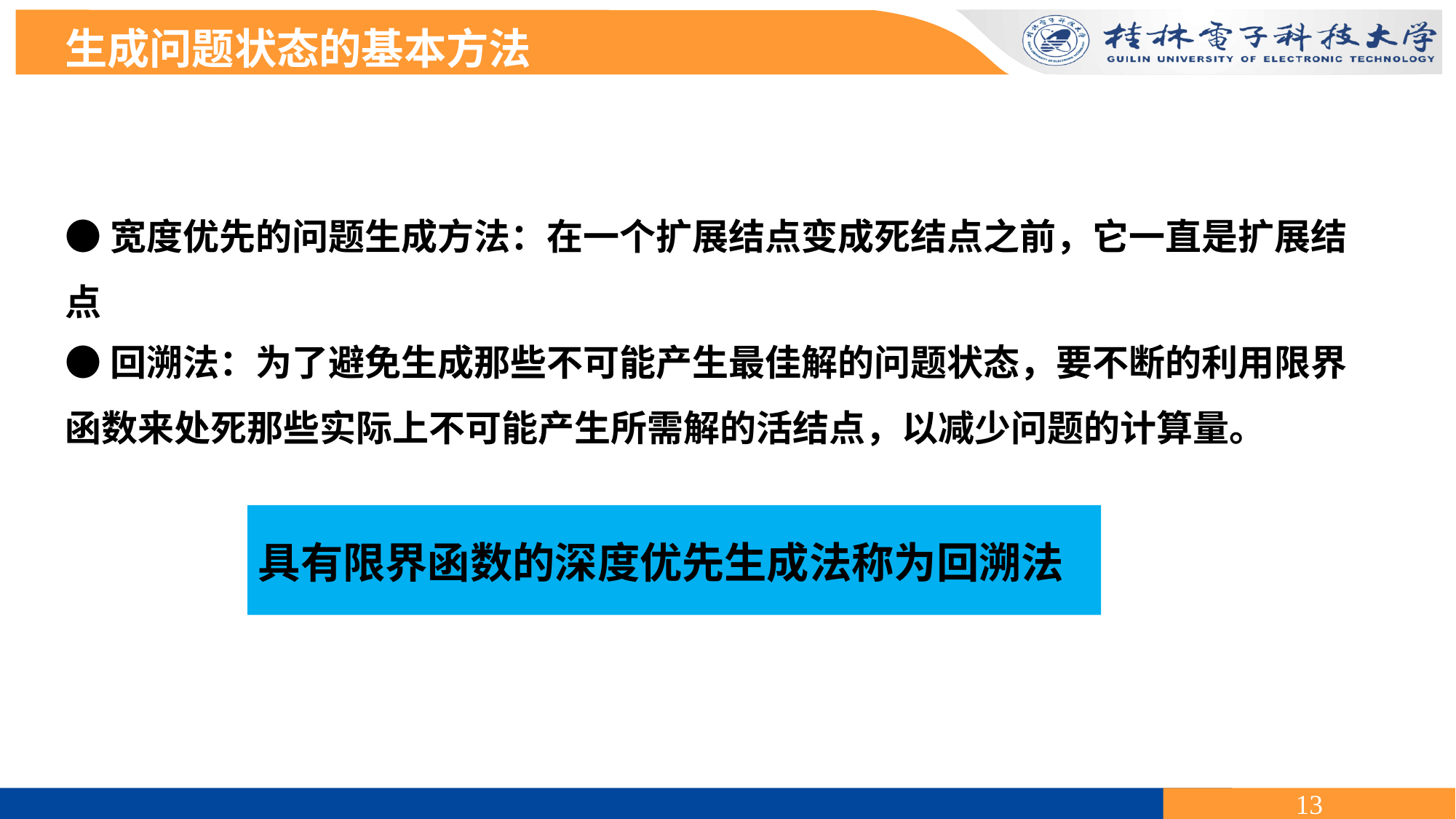

生成问题状态的基本方法
●宽度优先的问题生成方法：在一个扩展结点变成死结点之前，它一直是扩展结点
●回溯法：为了避免生成那些不可能产生最佳解的问题状态，要不断的利用限界函数来处死那些实际上不可能产生所需解的活结点，以减少问题的计算量。
具有限界函数的深度优先生成法称为回溯法